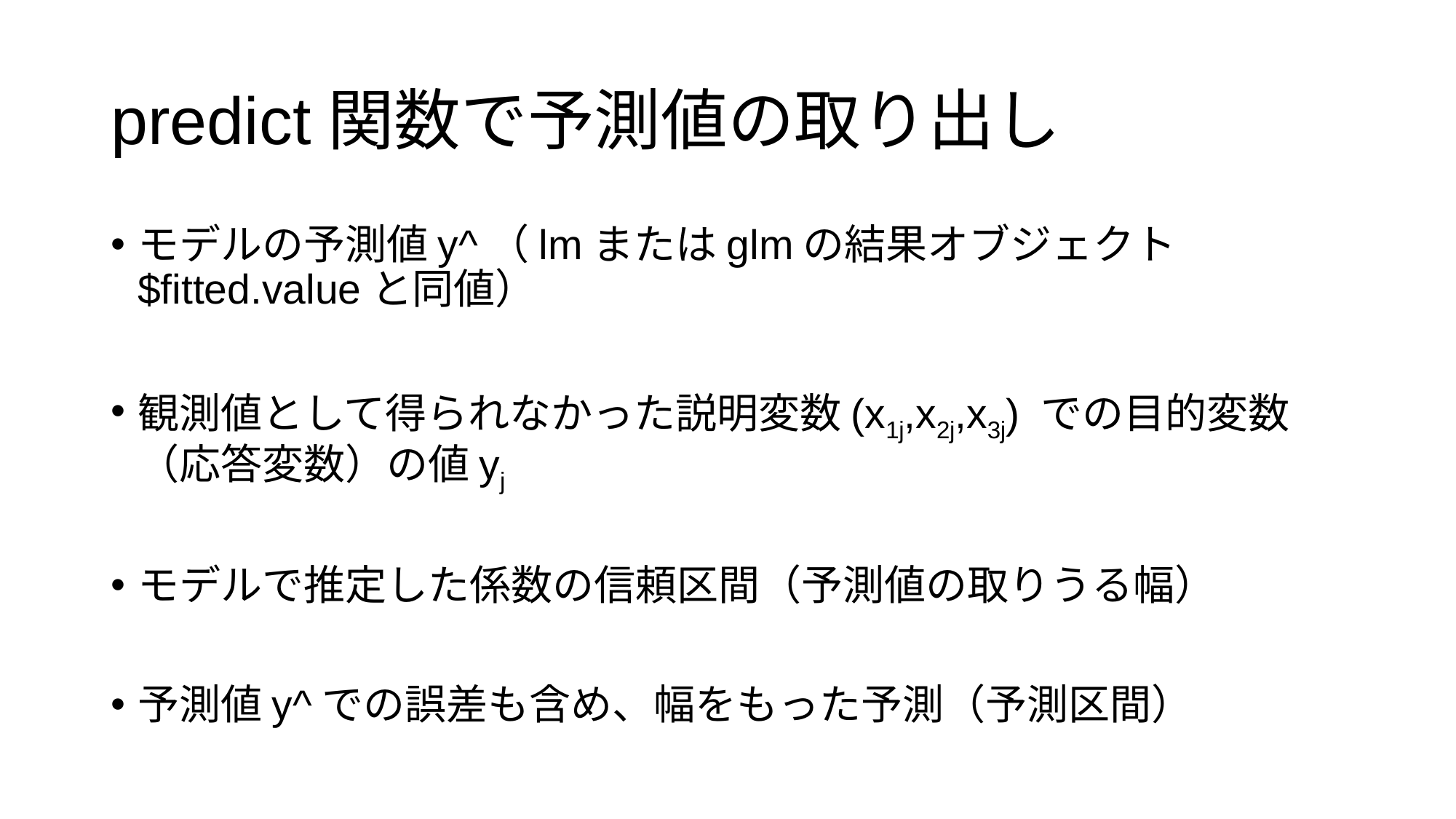

# predict関数で予測値の取り出し
モデルの予測値y^（lmまたはglmの結果オブジェクト$fitted.valueと同値）

観測値として得られなかった説明変数(x1j,x2j,x3j) での目的変数（応答変数）の値yj

モデルで推定した係数の信頼区間（予測値の取りうる幅）

予測値y^での誤差も含め、幅をもった予測（予測区間）